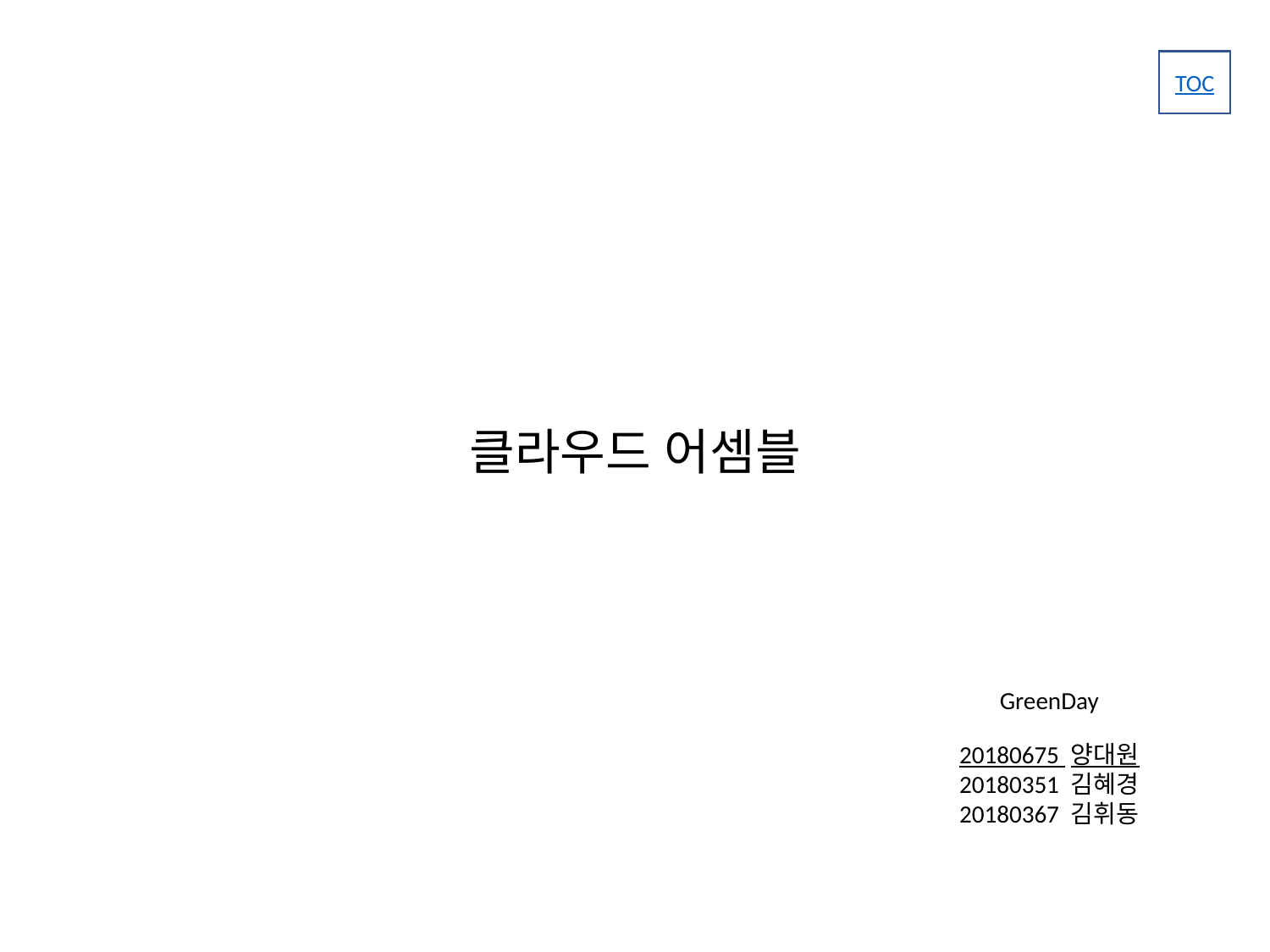

# 클라우드 어셈블
GreenDay
20180675 양대원
20180351 김혜경
20180367 김휘동